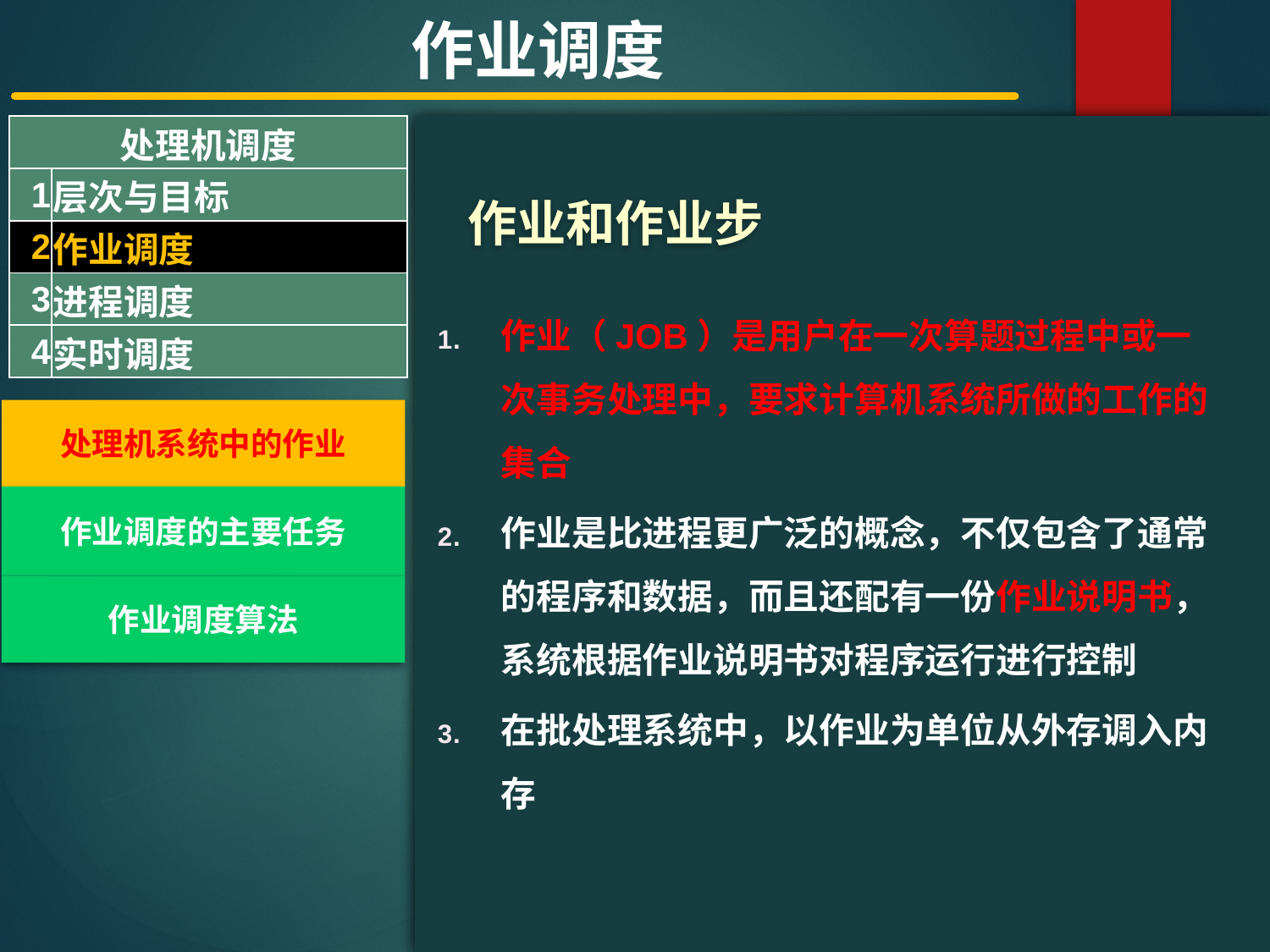

作业调度
| 处理机调度 |  |
| --- | --- |
| 1 | 层次与目标 |
| 2 | 作业调度 |
| 3 | 进程调度 |
| 4 | 实时调度 |
#
作业和作业步
作业（JOB）是用户在一次算题过程中或一次事务处理中，要求计算机系统所做的工作的集合
作业是比进程更广泛的概念，不仅包含了通常的程序和数据，而且还配有一份作业说明书，系统根据作业说明书对程序运行进行控制
在批处理系统中，以作业为单位从外存调入内存

处理机系统中的作业
作业调度的主要任务
作业调度算法